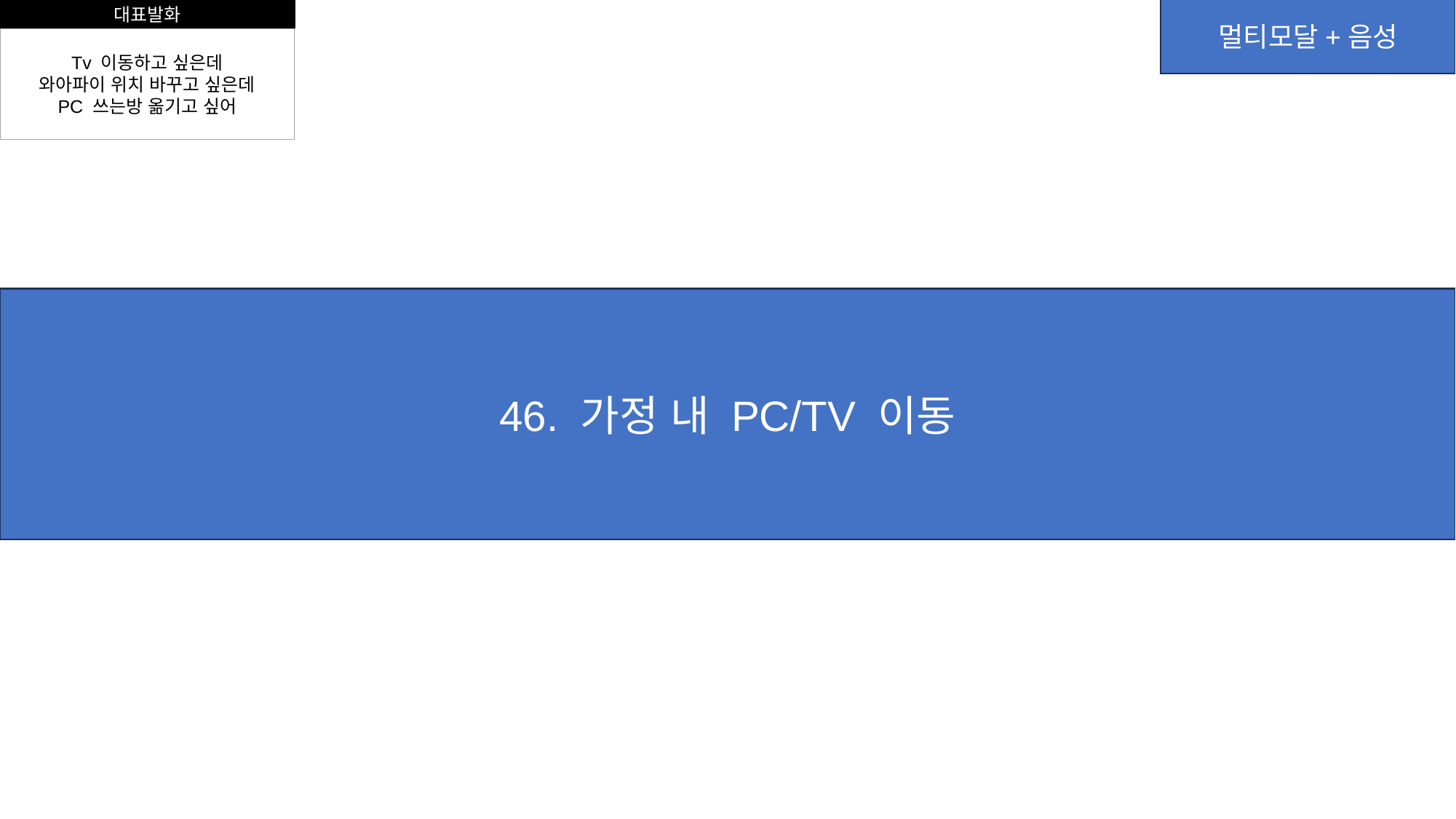

대표발화
멀티모달+음성
Tv 이동하고 싶은데
와아파이 위치 바꾸고 싶은데
PC 쓰는방 옮기고 싶어
46. 가정 내 PC/TV 이동